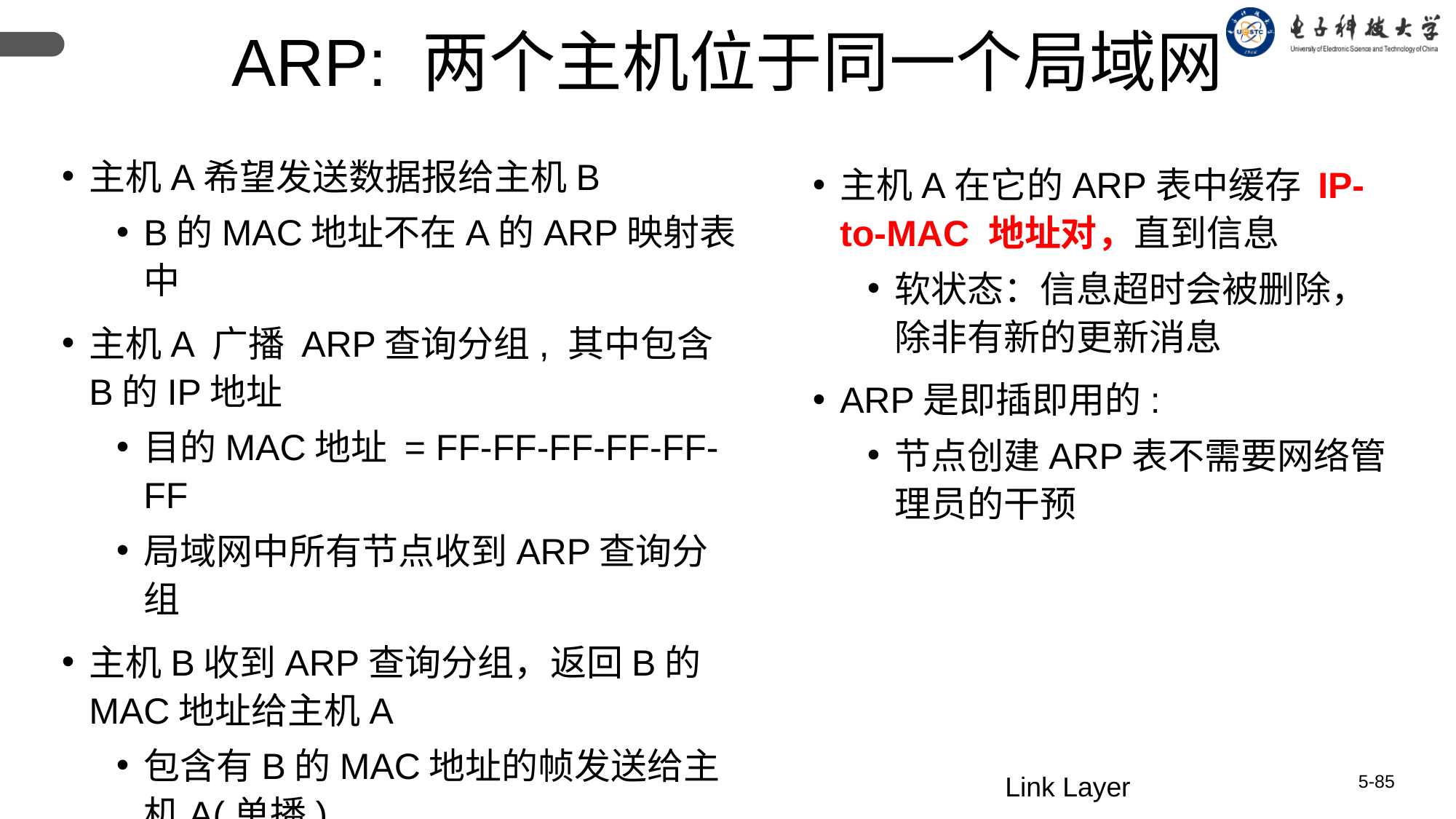

ARP: 两个主机位于同一个局域网
主机A希望发送数据报给主机B
B的MAC地址不在A的ARP映射表中
主机A 广播 ARP查询分组, 其中包含B的IP地址
目的MAC地址 = FF-FF-FF-FF-FF-FF
局域网中所有节点收到ARP查询分组
主机B收到ARP查询分组，返回B的MAC地址给主机A
包含有B的MAC地址的帧发送给主机A(单播)

主机A在它的ARP表中缓存 IP-to-MAC 地址对，直到信息
软状态：信息超时会被删除，除非有新的更新消息
ARP是即插即用的:
节点创建ARP表不需要网络管理员的干预
Link Layer
5-85